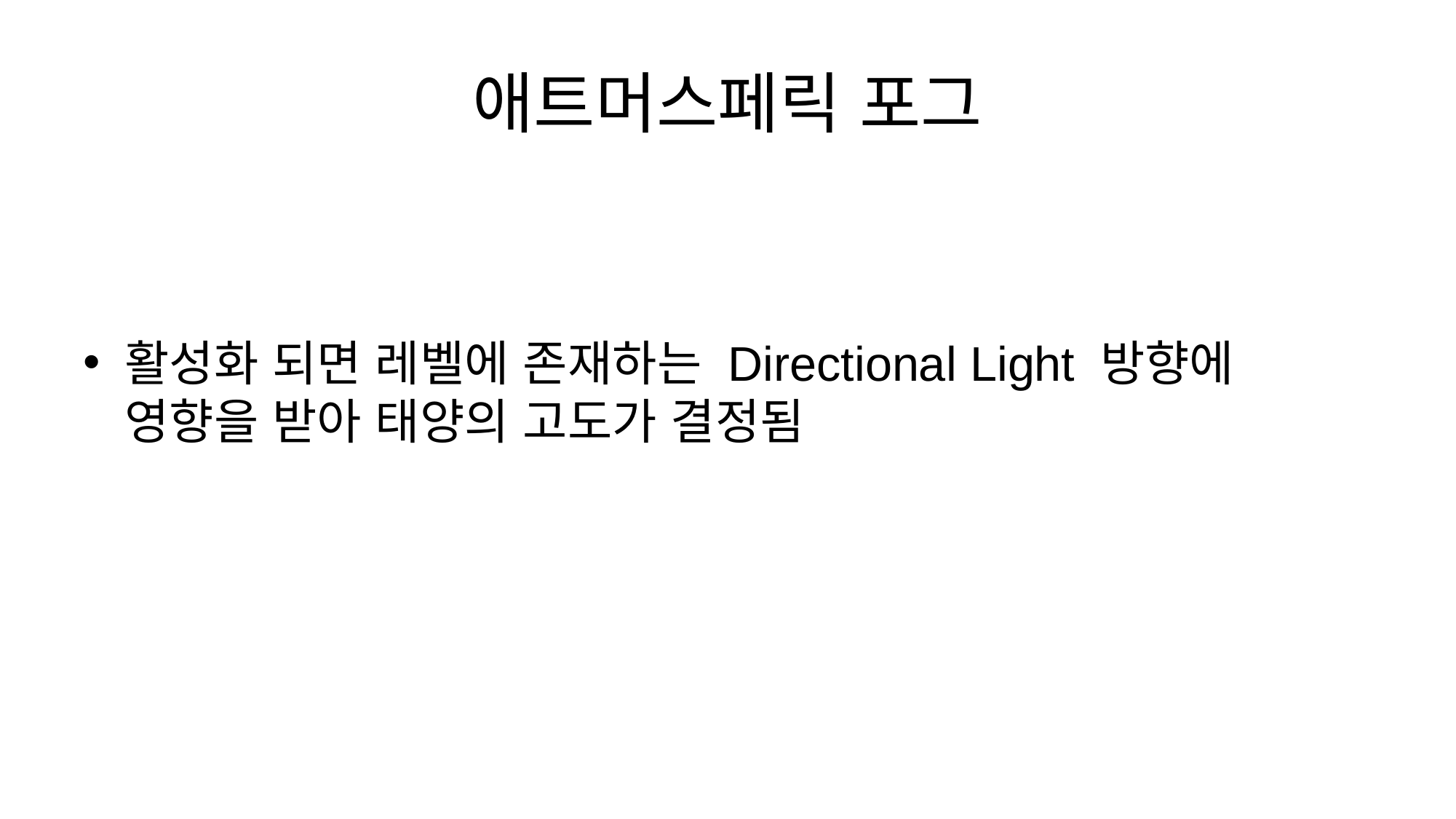

# 애트머스페릭 포그

활성화 되면 레벨에 존재하는 Directional Light 방향에 영향을 받아 태양의 고도가 결정됨